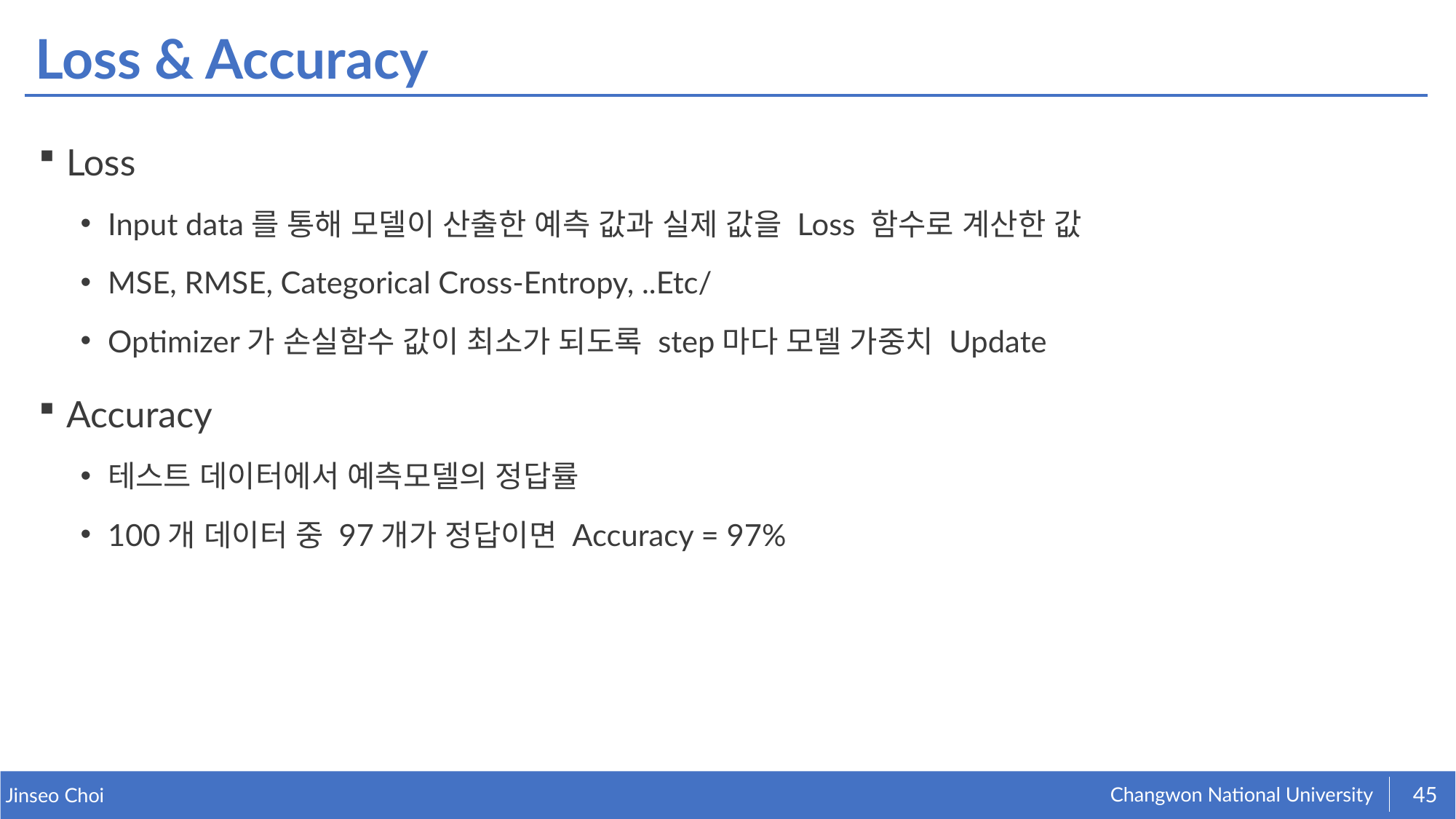

# Loss & Accuracy
Loss
Input data를 통해 모델이 산출한 예측 값과 실제 값을 Loss 함수로 계산한 값
MSE, RMSE, Categorical Cross-Entropy, ..Etc/
Optimizer가 손실함수 값이 최소가 되도록 step마다 모델 가중치 Update
Accuracy
테스트 데이터에서 예측모델의 정답률
100개 데이터 중 97개가 정답이면 Accuracy = 97%

45